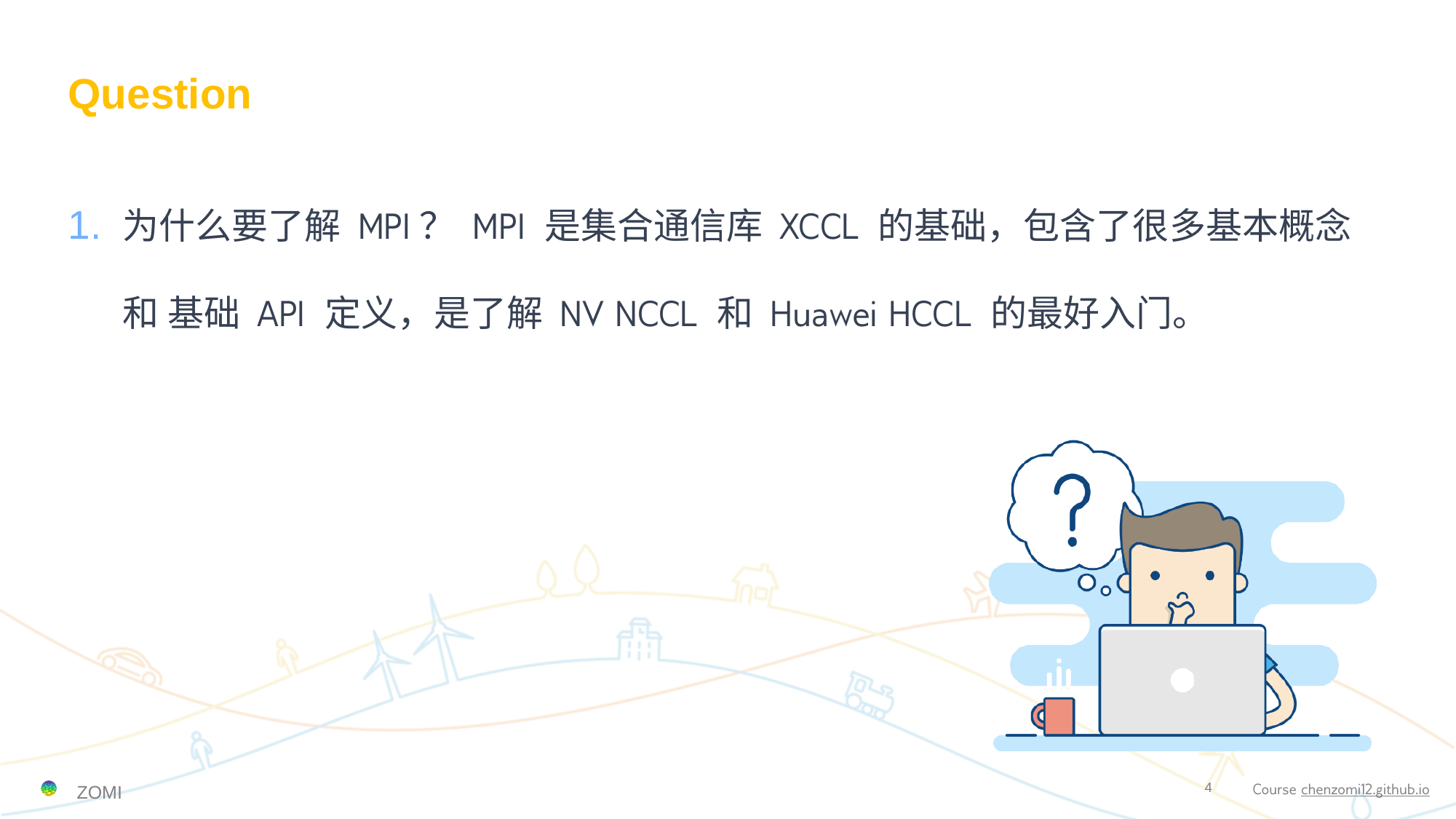

# Question
为什么要了解 MPI？ MPI 是集合通信库 XCCL 的基础，包含了很多基本概念和 基础 API 定义，是了解 NV NCCL 和 Huawei HCCL 的最好入门。